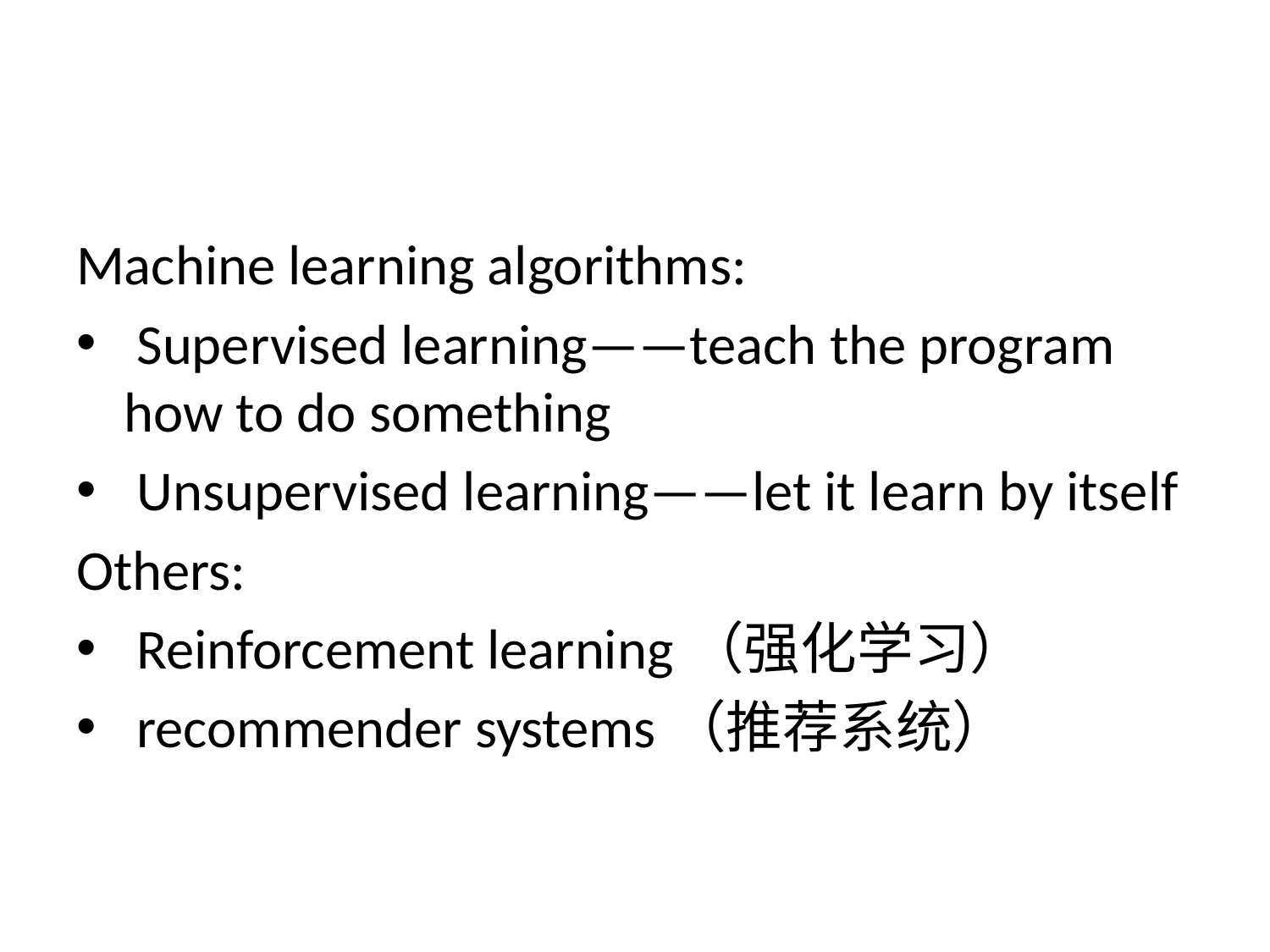

#
Machine learning algorithms:
 Supervised learning——teach the program how to do something
 Unsupervised learning——let it learn by itself
Others:
 Reinforcement learning（强化学习）
 recommender systems（推荐系统）